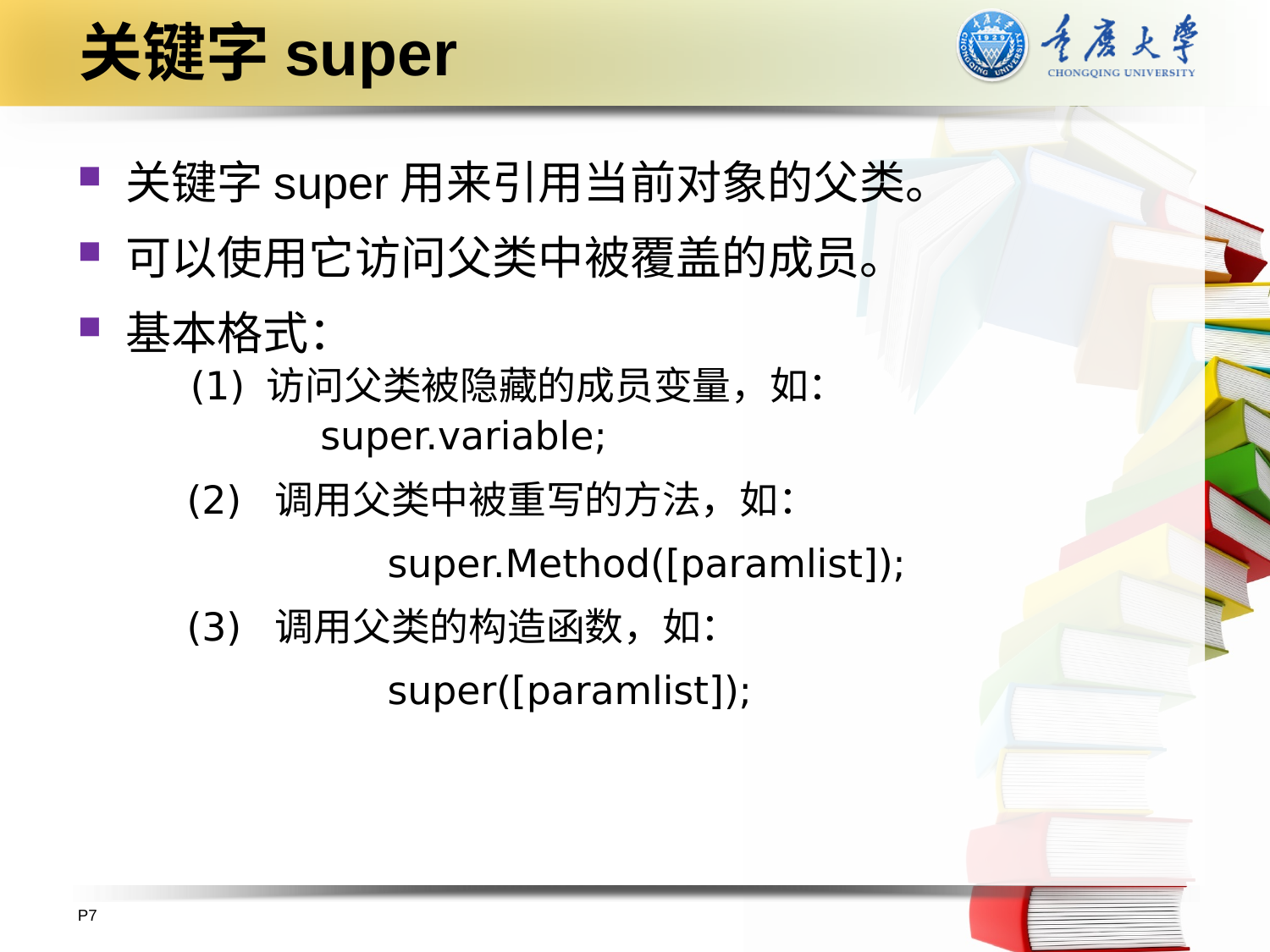

# 关键字super
关键字super用来引用当前对象的父类。
可以使用它访问父类中被覆盖的成员。
基本格式：
    (1) 访问父类被隐藏的成员变量，如：
      	 super.variable;
	     (2)  调用父类中被重写的方法，如：
      	           super.Method([paramlist]);
	     (3)  调用父类的构造函数，如：
      	           super([paramlist]);

P7